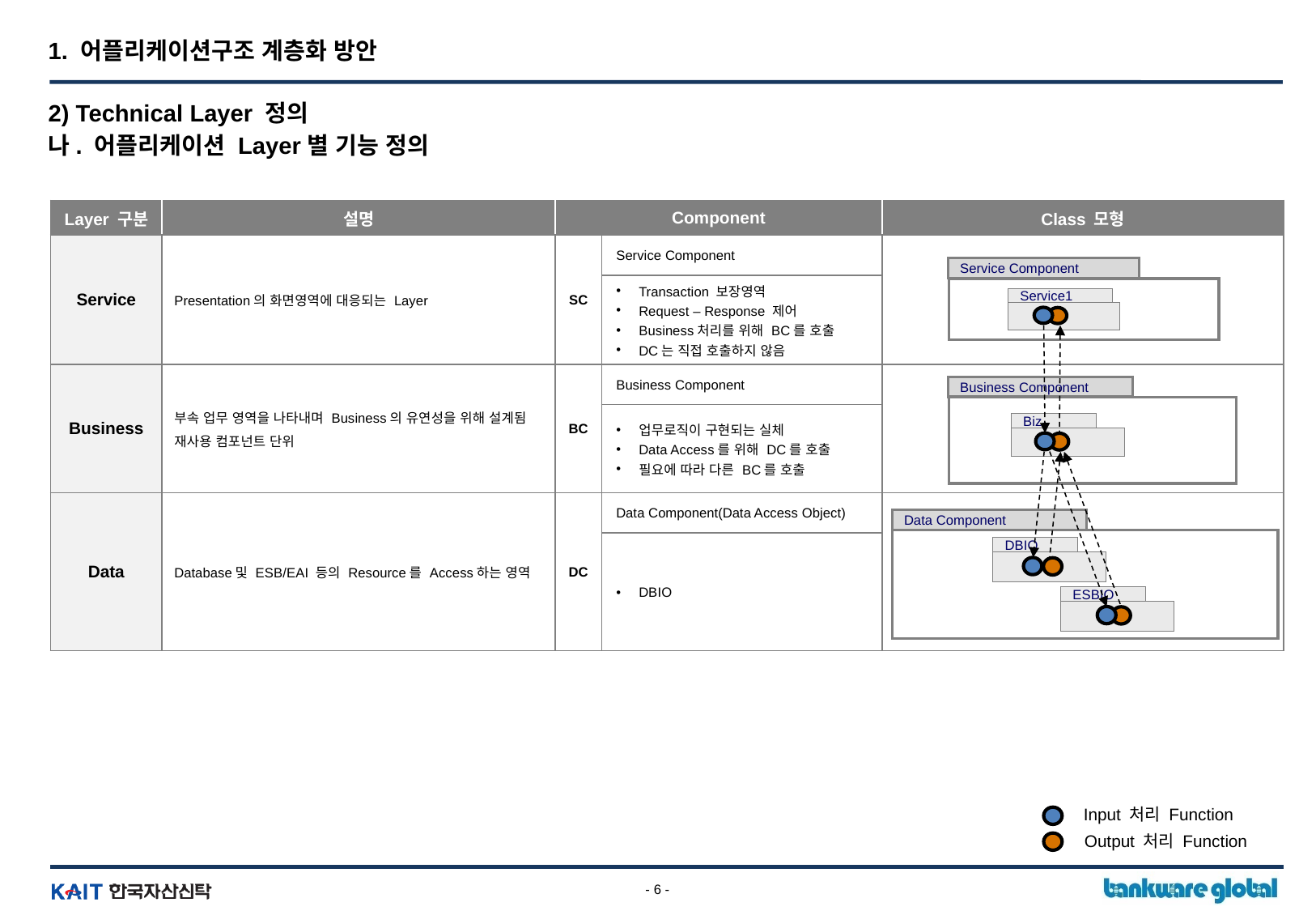

1. 어플리케이션구조 계층화 방안
2) Technical Layer 정의
나. 어플리케이션 Layer별 기능 정의
| Layer 구분 | 설명 | Component |  | Class 모형 |
| --- | --- | --- | --- | --- |
| Service | Presentation의 화면영역에 대응되는 Layer | SC | Service Component |  |
|  |  |  | Transaction 보장영역 Request – Response 제어 Business처리를 위해 BC를 호출 DC는 직접 호출하지 않음 |  |
| Business | 부속 업무 영역을 나타내며 Business의 유연성을 위해 설계됨 재사용 컴포넌트 단위 | BC | Business Component |  |
|  |  |  | 업무로직이 구현되는 실체 Data Access를 위해 DC를 호출 필요에 따라 다른 BC를 호출 |  |
| Data | Database및 ESB/EAI 등의 Resource를 Access하는 영역 | DC | Data Component(Data Access Object) |  |
|  |  |  | DBIO |  |
Service Component

Service1

Business Component

Biz

Data Component

DBIO

ESBIO

Input 처리 Function

Output 처리 Function